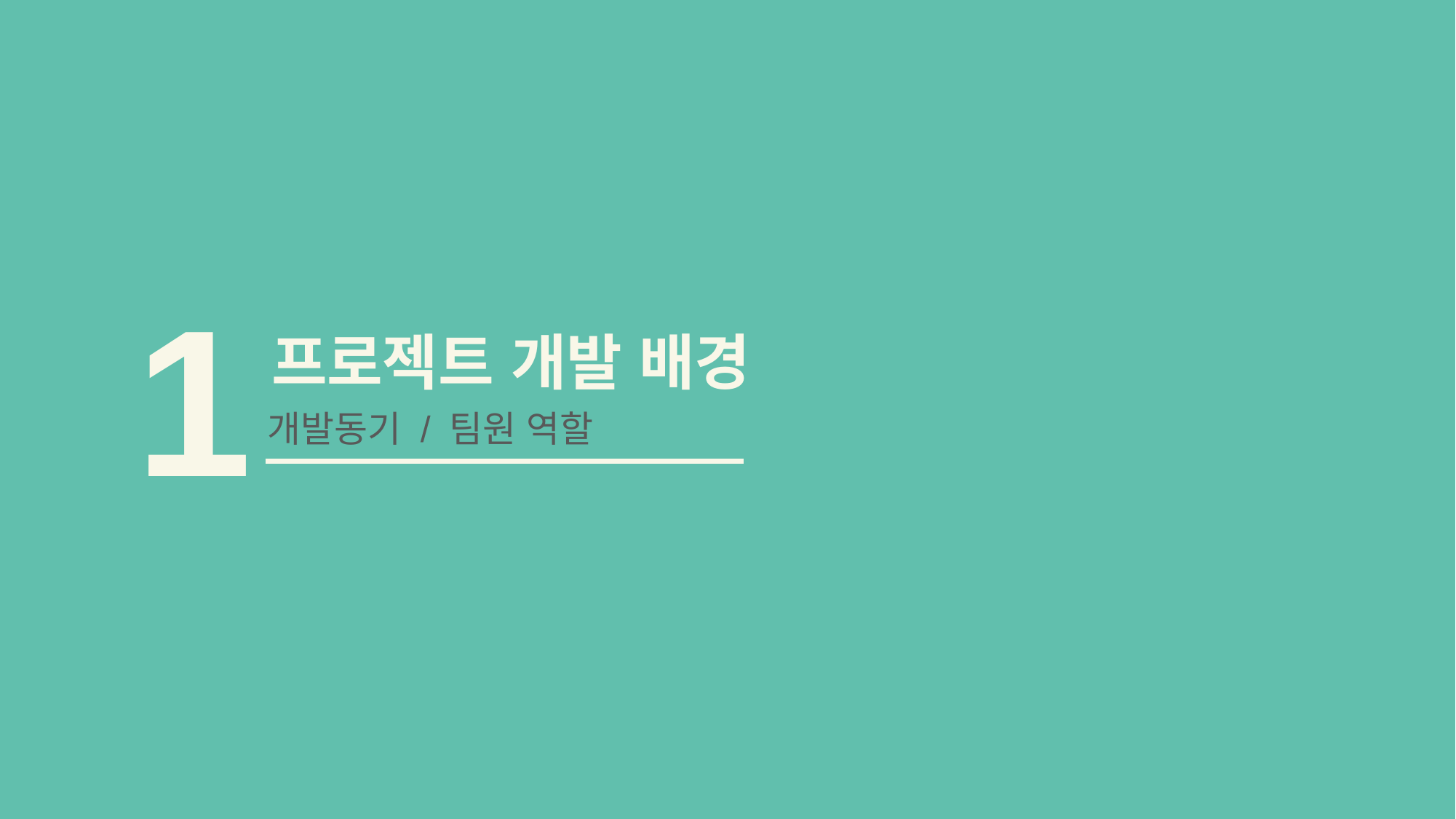

1
프로젝트 개발 배경
개발동기 / 팀원 역할